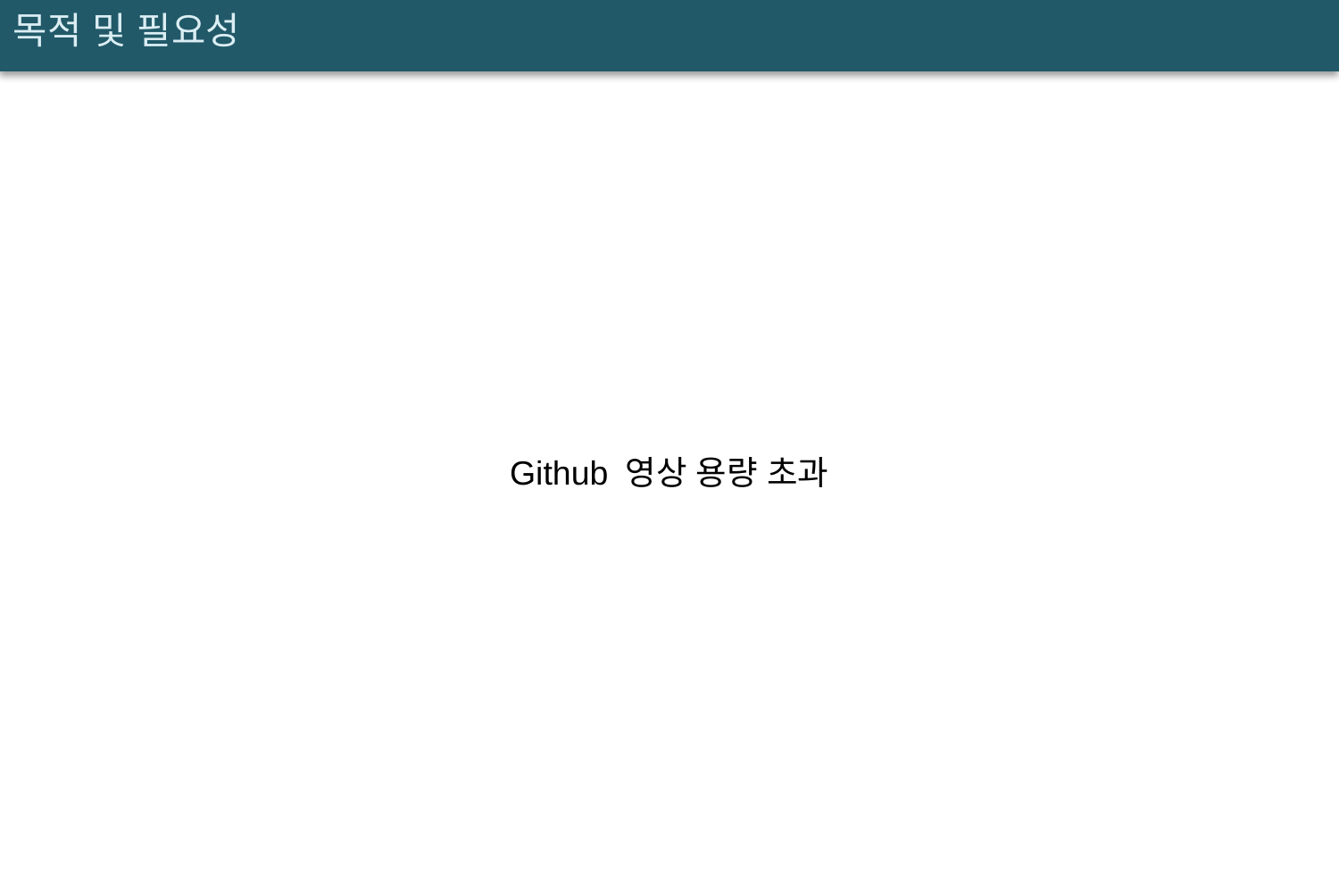

목적 및 필요성
Github 영상 용량 초과